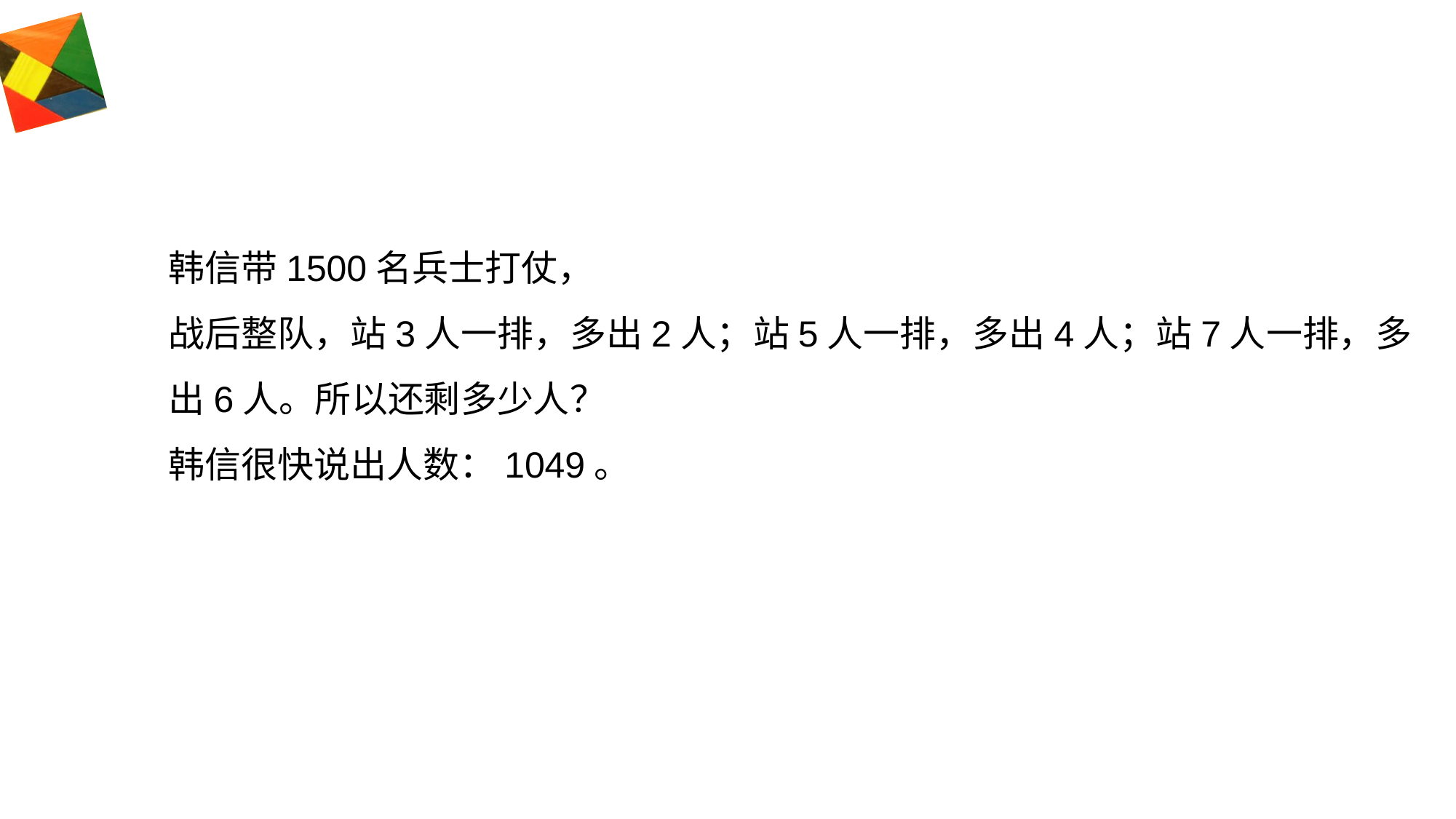

#
韩信带1500名兵士打仗，
战后整队，站3人一排，多出2人；站5人一排，多出4人；站7人一排，多出6人。所以还剩多少人？
韩信很快说出人数：1049。
127